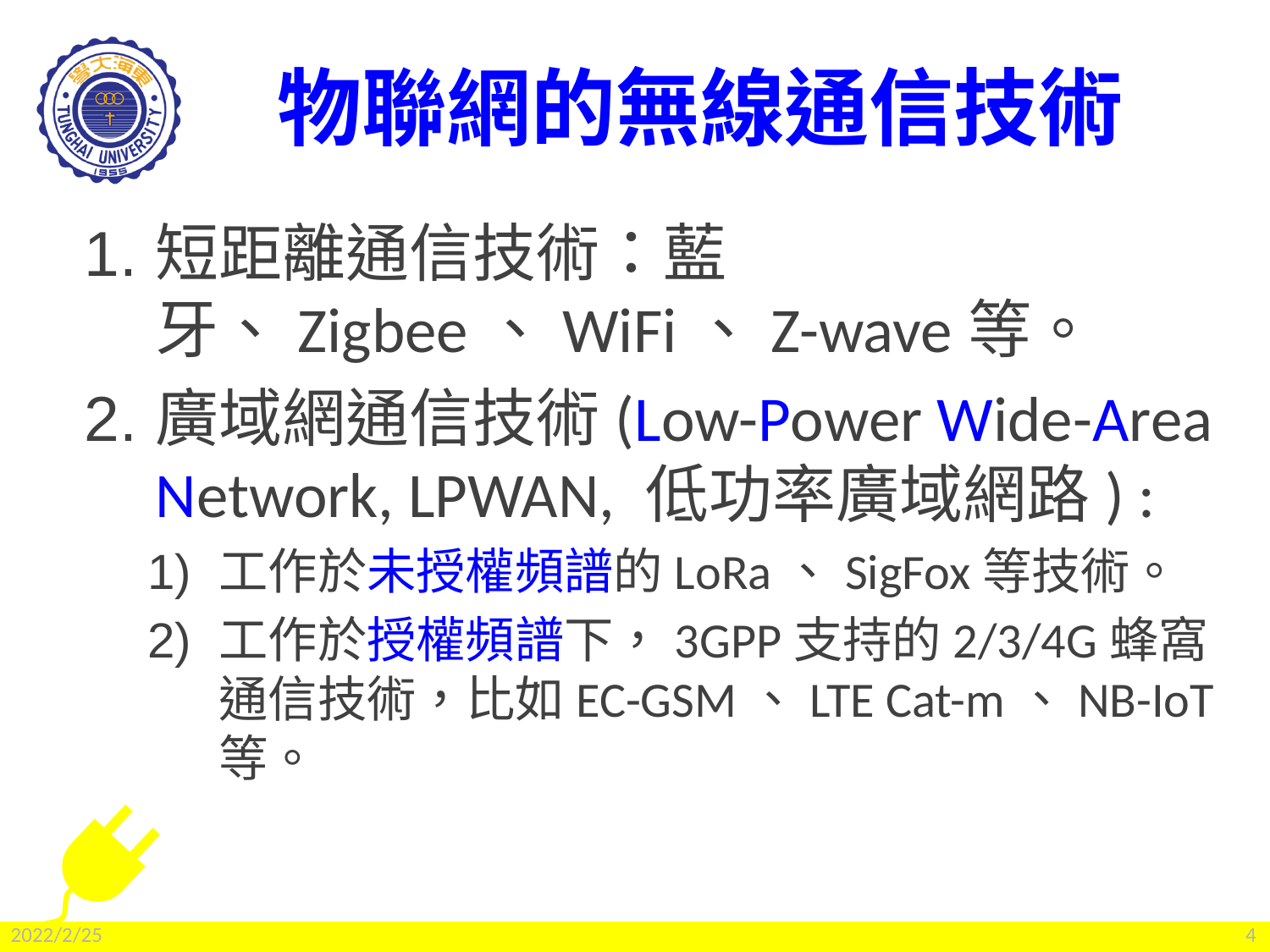

# 物聯網的無線通信技術
短距離通信技術：藍牙、Zigbee、WiFi、Z-wave等。
廣域網通信技術(Low-Power Wide-Area Network, LPWAN, 低功率廣域網路) :
工作於未授權頻譜的LoRa、SigFox等技術。
工作於授權頻譜下，3GPP支持的2/3/4G蜂窩通信技術，比如EC-GSM、LTE Cat-m、NB-IoT等。

2022/2/25

4